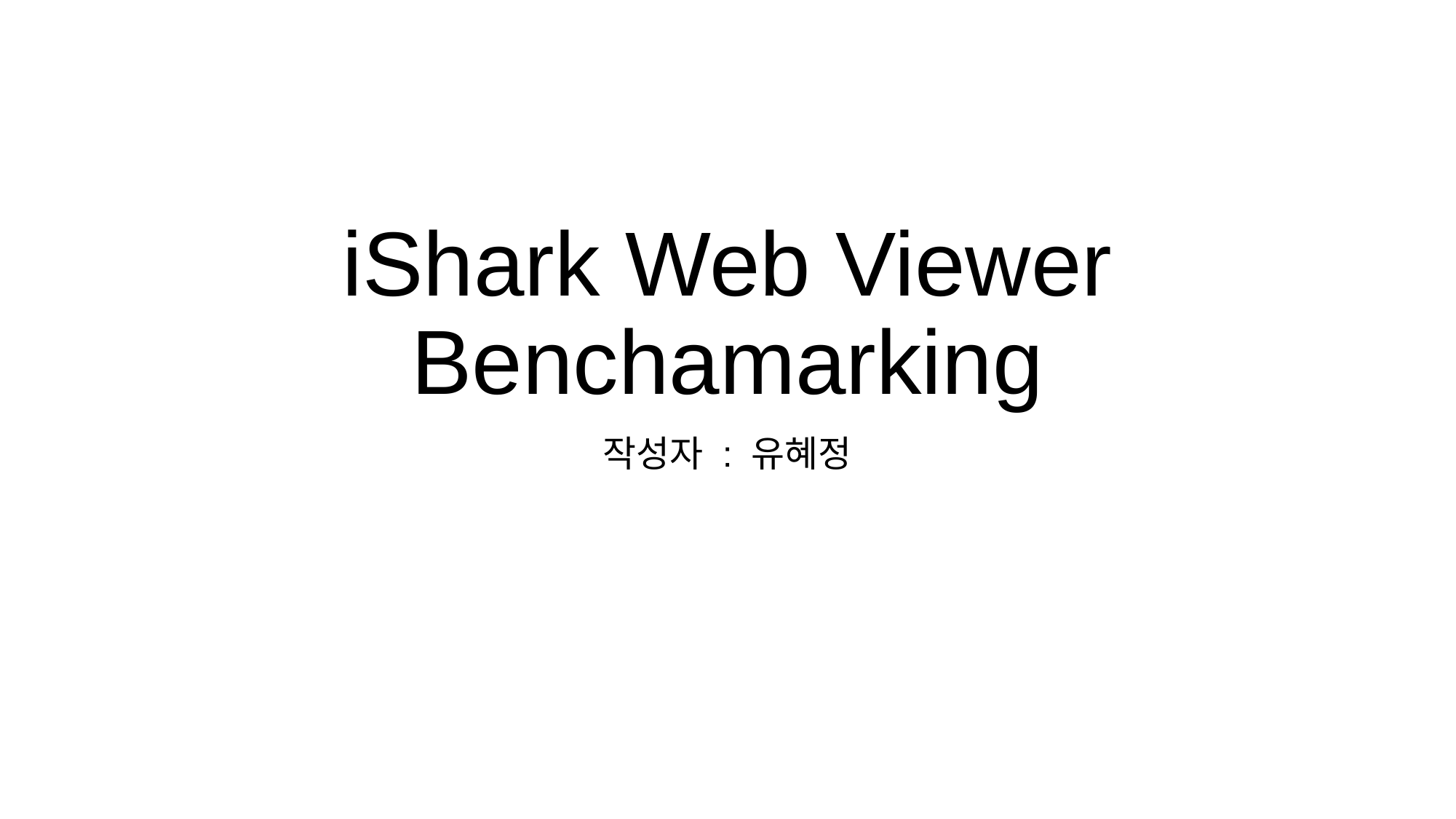

# iShark Web Viewer Benchamarking
작성자 : 유혜정